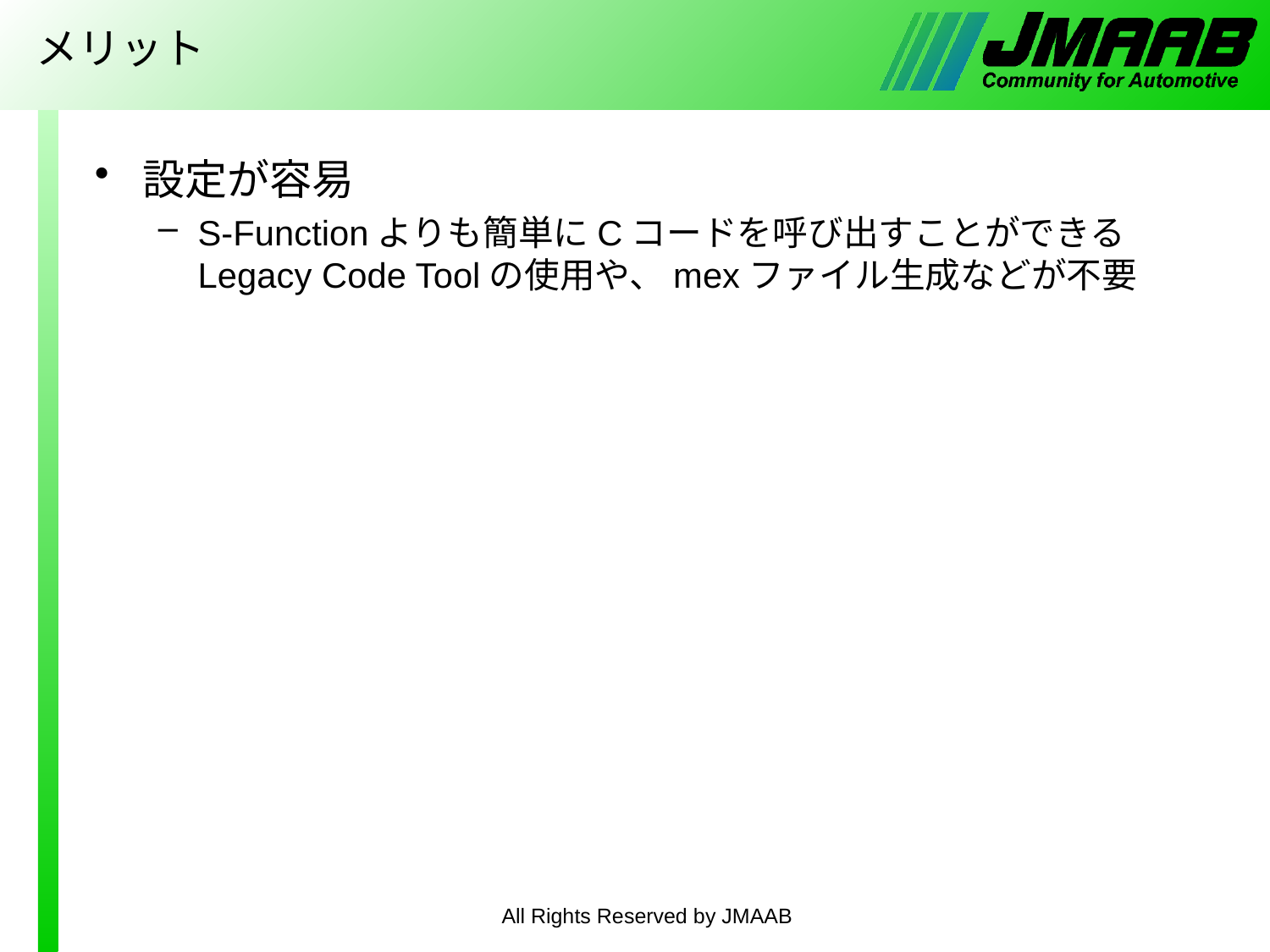

# メリット
設定が容易
S-Functionよりも簡単にCコードを呼び出すことができる
Legacy Code Toolの使用や、mexファイル生成などが不要